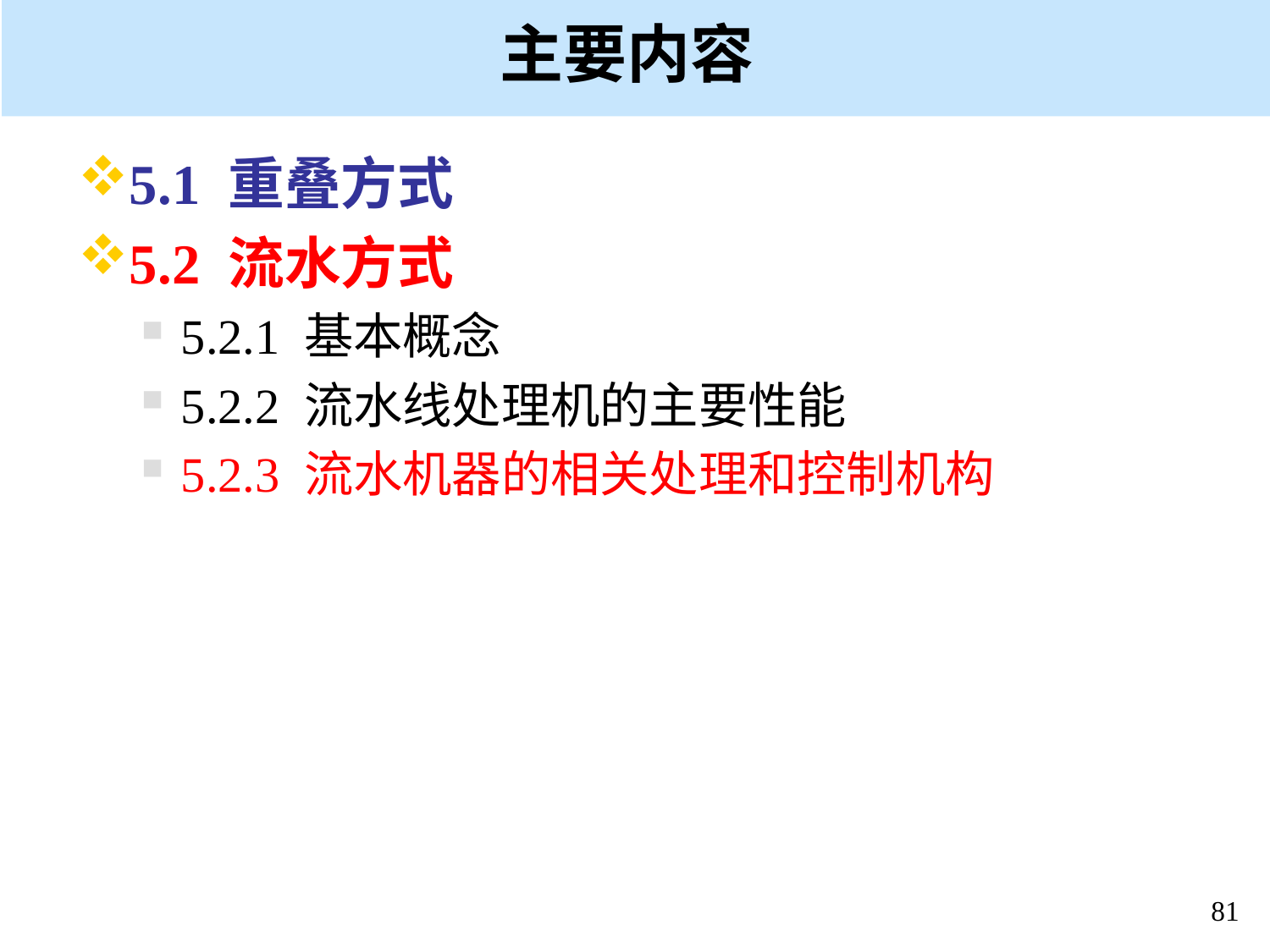

# 主要内容
5.1 重叠方式
5.2 流水方式
5.2.1 基本概念
5.2.2 流水线处理机的主要性能
5.2.3 流水机器的相关处理和控制机构